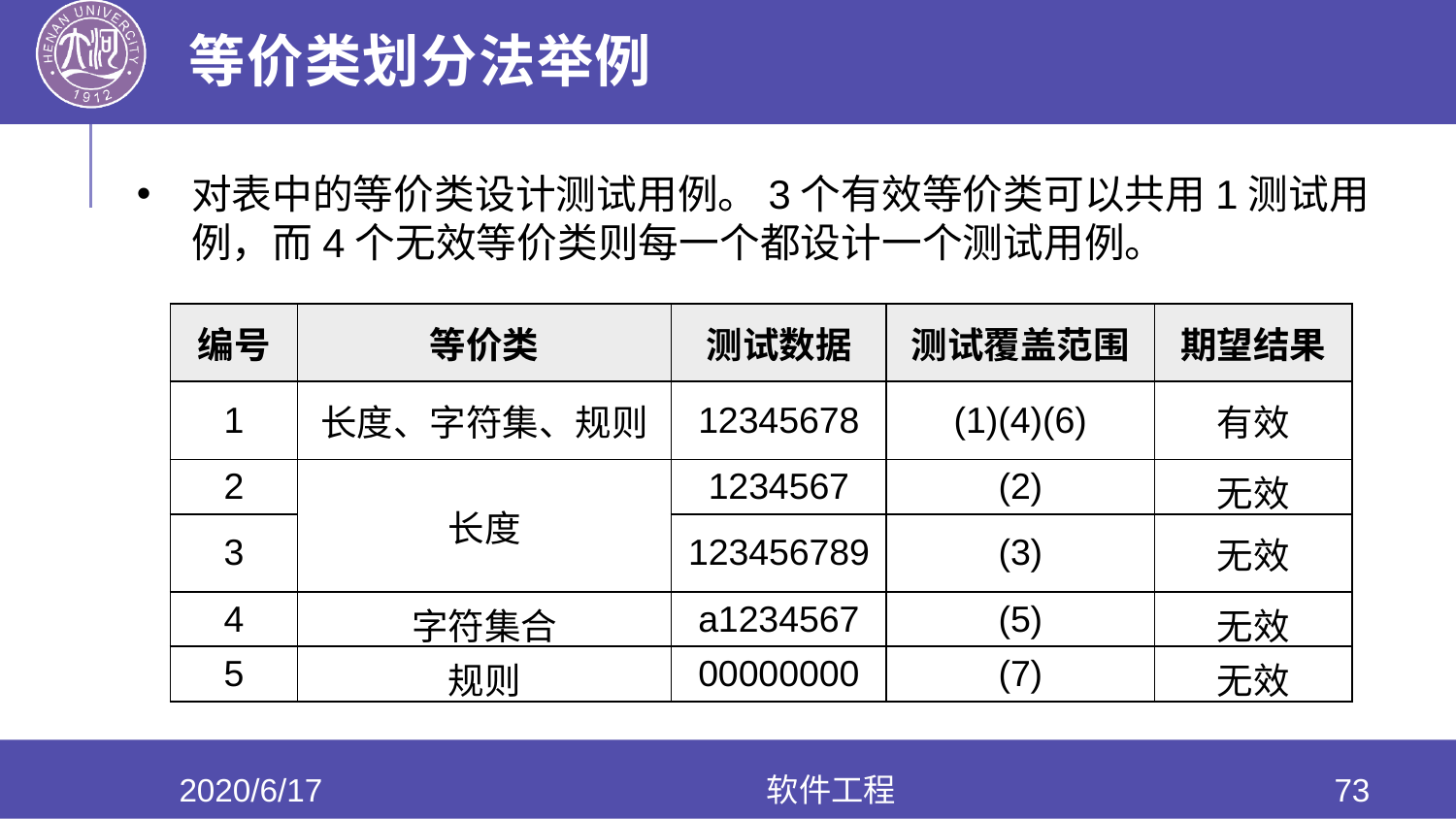

# 等价类划分法举例
对表中的等价类设计测试用例。3个有效等价类可以共用1测试用例，而4个无效等价类则每一个都设计一个测试用例。
| 编号 | 等价类 | 测试数据 | 测试覆盖范围 | 期望结果 |
| --- | --- | --- | --- | --- |
| 1 | 长度、字符集、规则 | 12345678 | (1)(4)(6) | 有效 |
| 2 | 长度 | 1234567 | (2) | 无效 |
| 3 |  | 123456789 | (3) | 无效 |
| 4 | 字符集合 | a1234567 | (5) | 无效 |
| 5 | 规则 | 00000000 | (7) | 无效 |
2020/6/17
软件工程
73